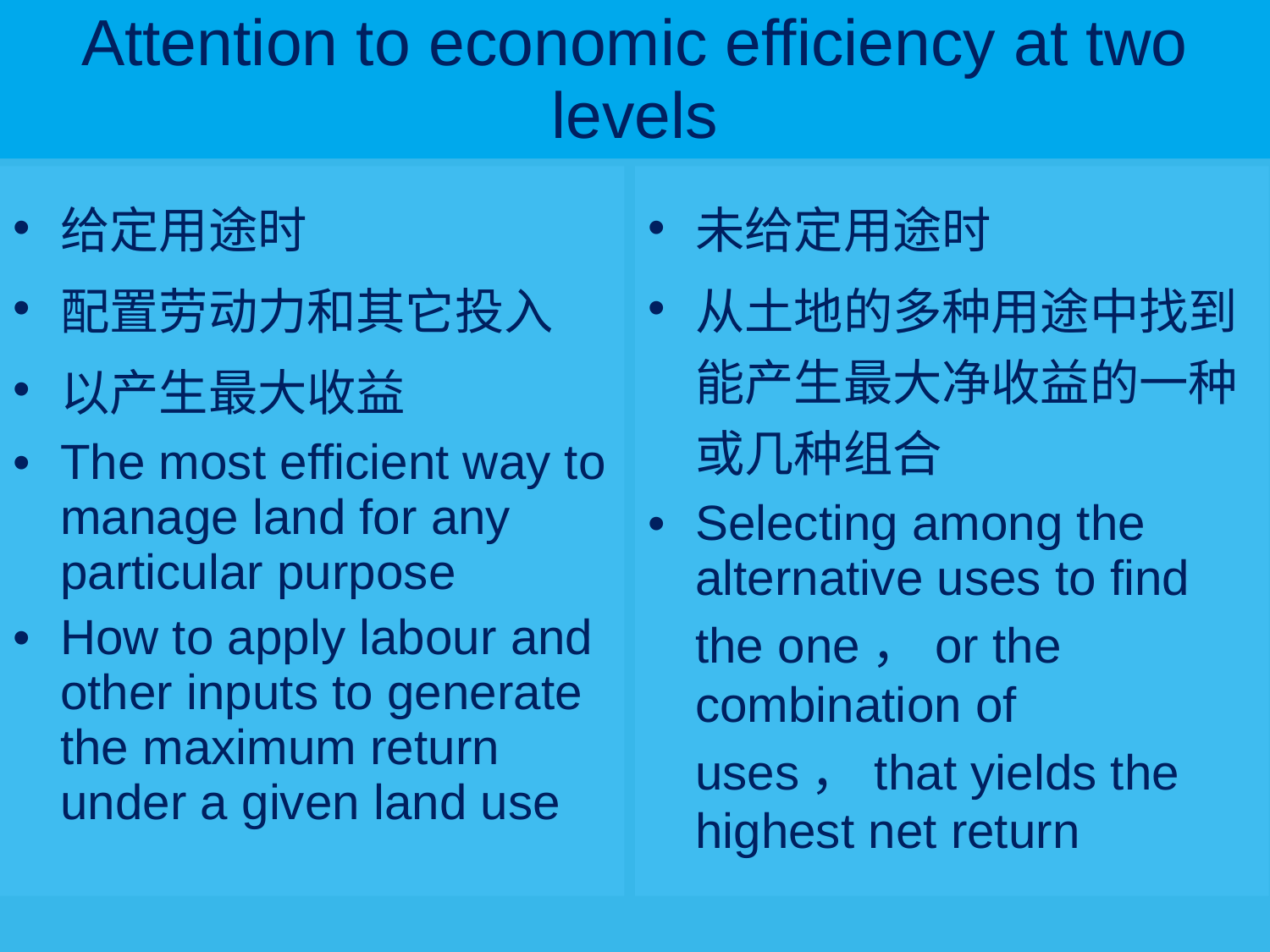

# Attention to economic efficiency at two levels
给定用途时
配置劳动力和其它投入
以产生最大收益
The most efficient way to manage land for any particular purpose
How to apply labour and other inputs to generate the maximum return under a given land use
未给定用途时
从土地的多种用途中找到能产生最大净收益的一种或几种组合
Selecting among the alternative uses to find the one，or the combination of uses，that yields the highest net return